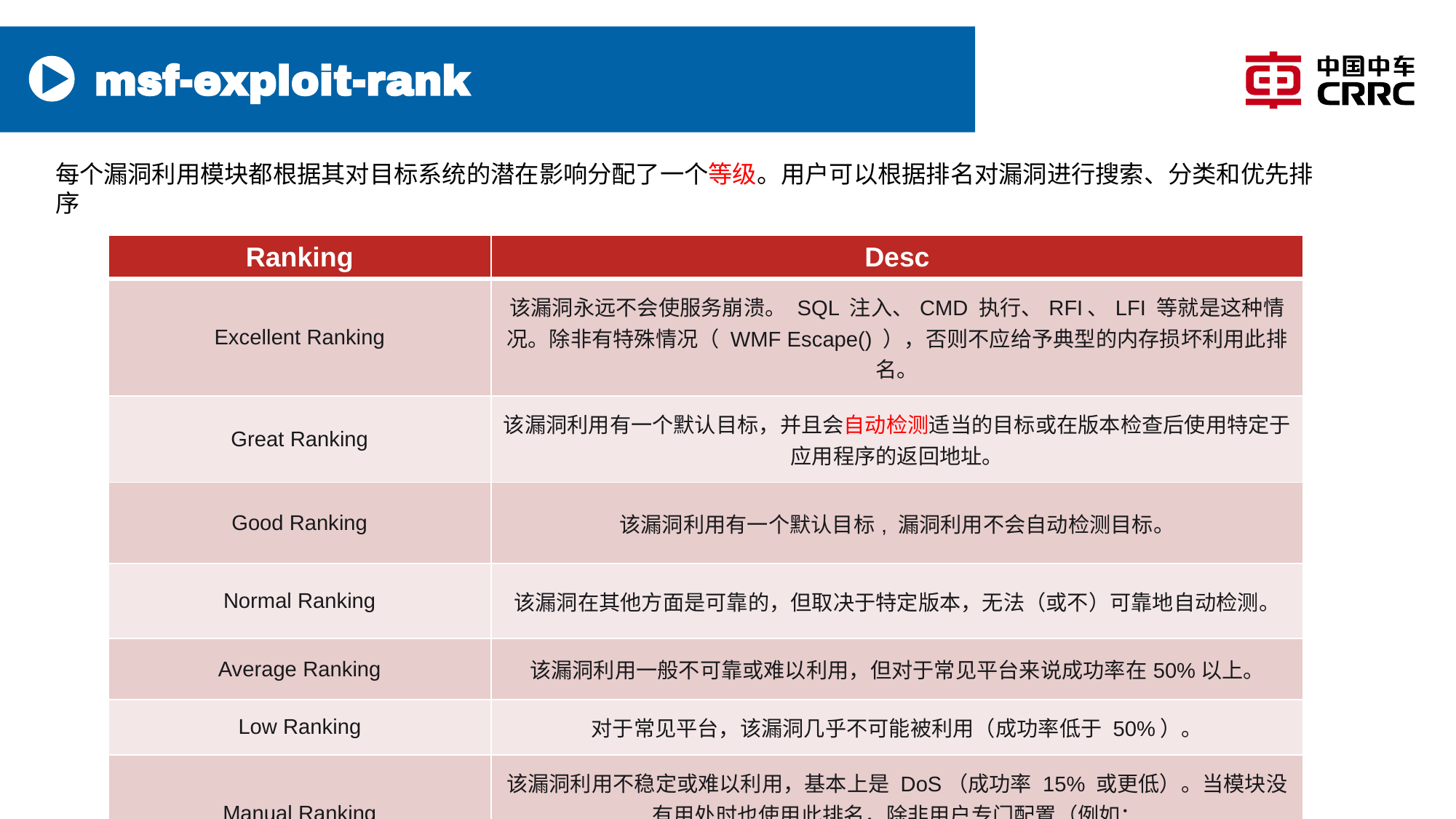

# msf-exploit-rank
每个漏洞利用模块都根据其对目标系统的潜在影响分配了一个等级。用户可以根据排名对漏洞进行搜索、分类和优先排序
| Ranking | Desc |
| --- | --- |
| Excellent Ranking | 该漏洞永远不会使服务崩溃。 SQL 注入、CMD 执行、RFI、LFI 等就是这种情况。除非有特殊情况（ WMF Escape() ），否则不应给予典型的内存损坏利用此排名。 |
| Great Ranking | 该漏洞利用有一个默认目标，并且会自动检测适当的目标或在版本检查后使用特定于应用程序的返回地址。 |
| Good Ranking | 该漏洞利用有一个默认目标, 漏洞利用不会自动检测目标。 |
| Normal Ranking | 该漏洞在其他方面是可靠的，但取决于特定版本，无法（或不）可靠地自动检测。 |
| Average Ranking | 该漏洞利用一般不可靠或难以利用，但对于常见平台来说成功率在50%以上。 |
| Low Ranking | 对于常见平台，该漏洞几乎不可能被利用（成功率低于 50%）。 |
| Manual Ranking | 该漏洞利用不稳定或难以利用，基本上是 DoS（成功率 15% 或更低）。当模块没有用处时也使用此排名，除非用户专门配置（例如： exploit/unix/webapp/php\_eval ） |
73